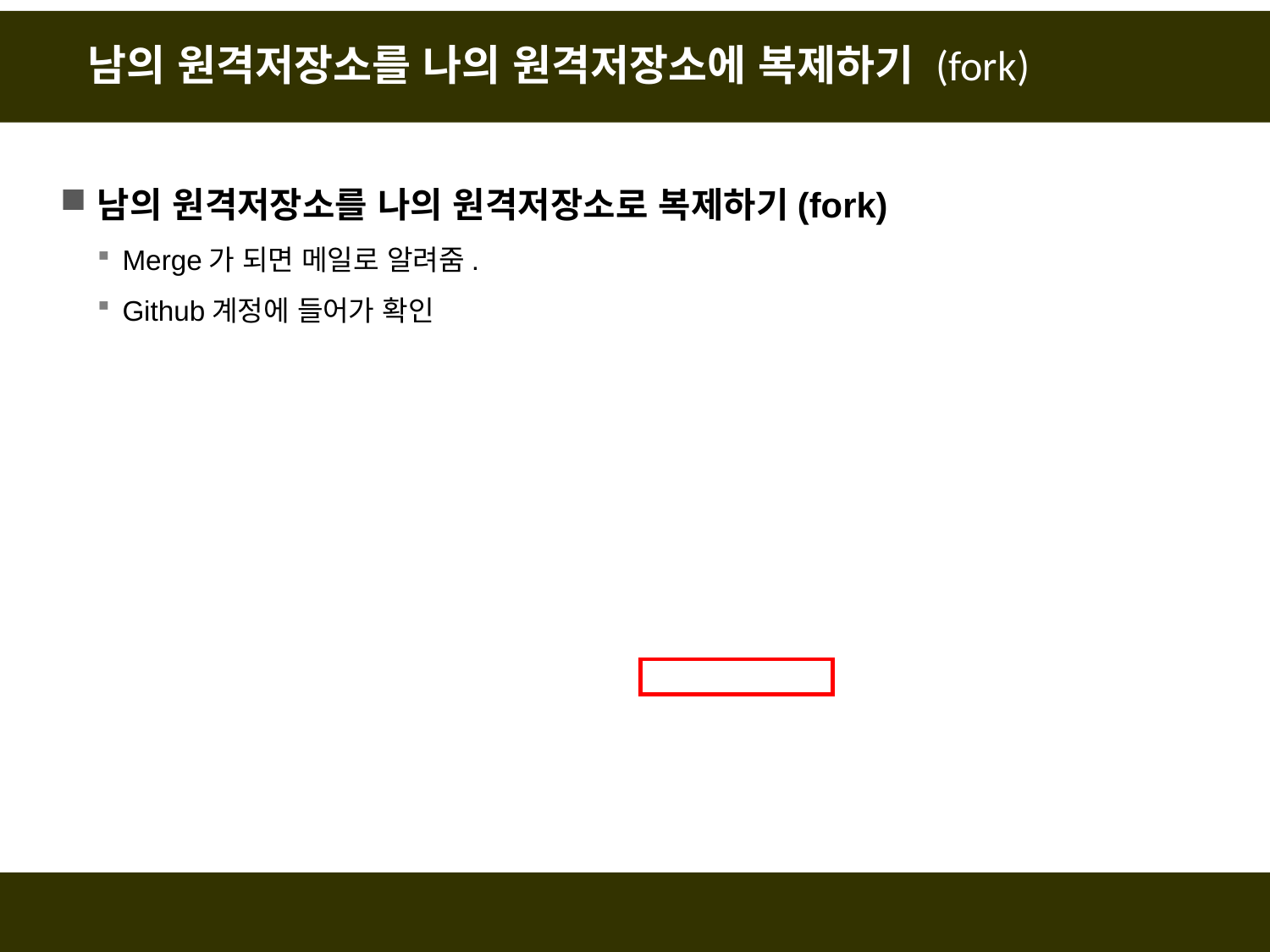

# 남의 원격저장소를 나의 원격저장소에 복제하기 (fork)
남의 원격저장소를 나의 원격저장소로 복제하기(fork)
Merge가 되면 메일로 알려줌.
Github계정에 들어가 확인